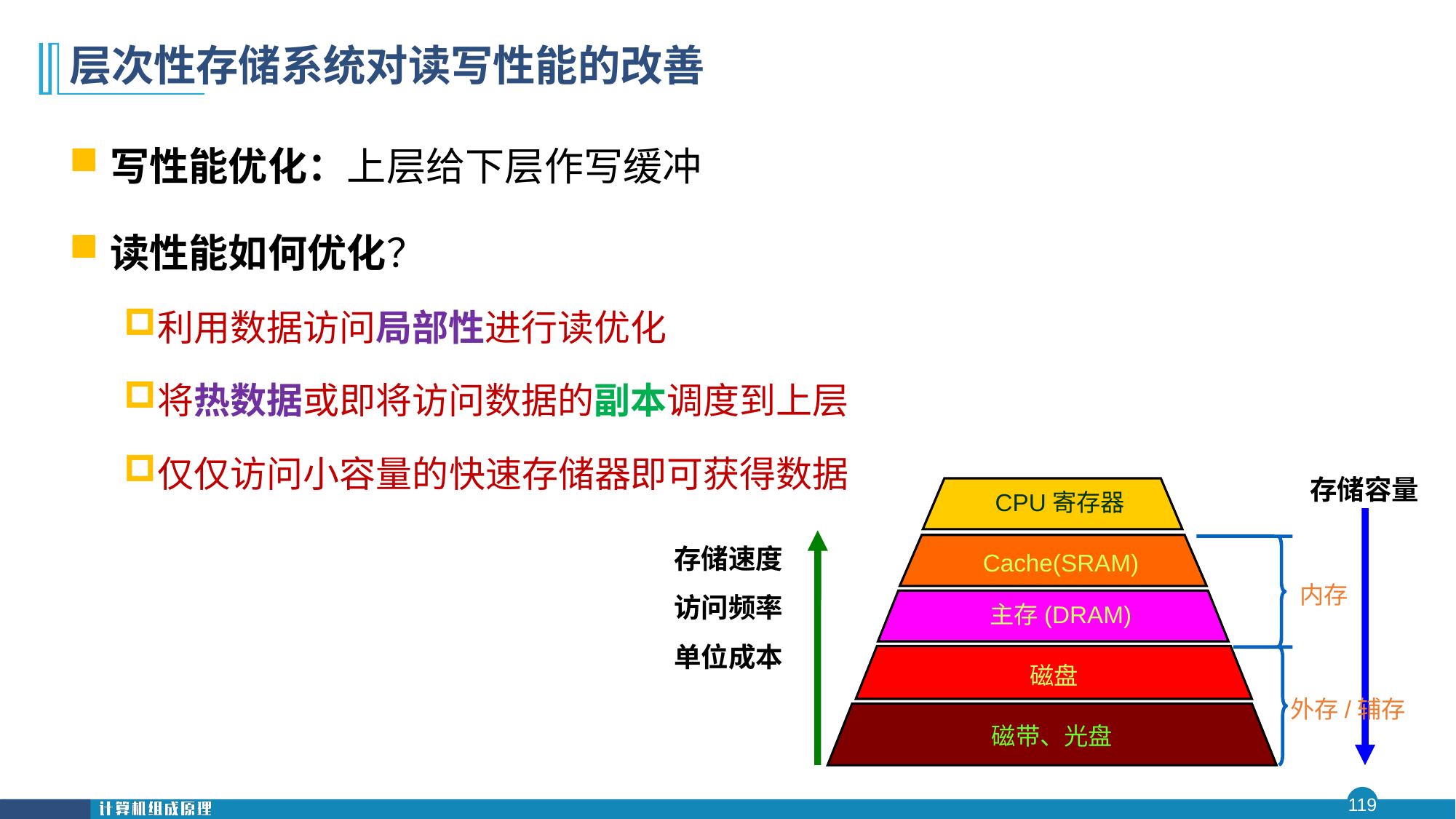

# 层次性存储系统对读写性能的改善
写性能优化：上层给下层作写缓冲
读性能如何优化？
利用数据访问局部性进行读优化
将热数据或即将访问数据的副本调度到上层
仅仅访问小容量的快速存储器即可获得数据

存储容量

CPU寄存器

存储速度
访问频率
单位成本

Cache(SRAM)

内存

主存(DRAM)

磁盘

外存/辅存

磁带、光盘